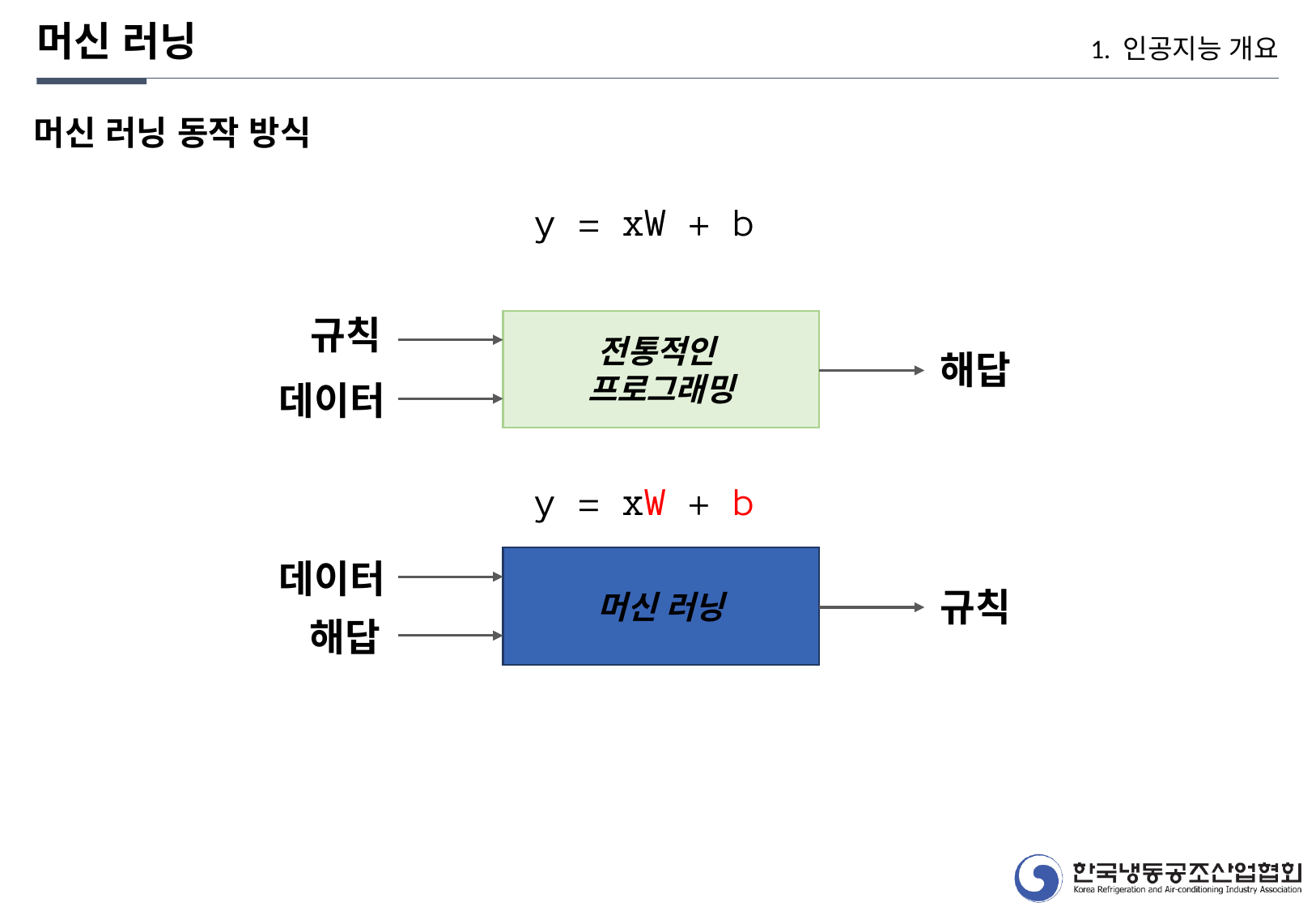

머신 러닝
1. 인공지능 개요
머신 러닝 동작 방식
y = xW + b
규칙
전통적인
프로그래밍
해답
데이터
y = xW + b
머신 러닝
데이터
규칙
해답